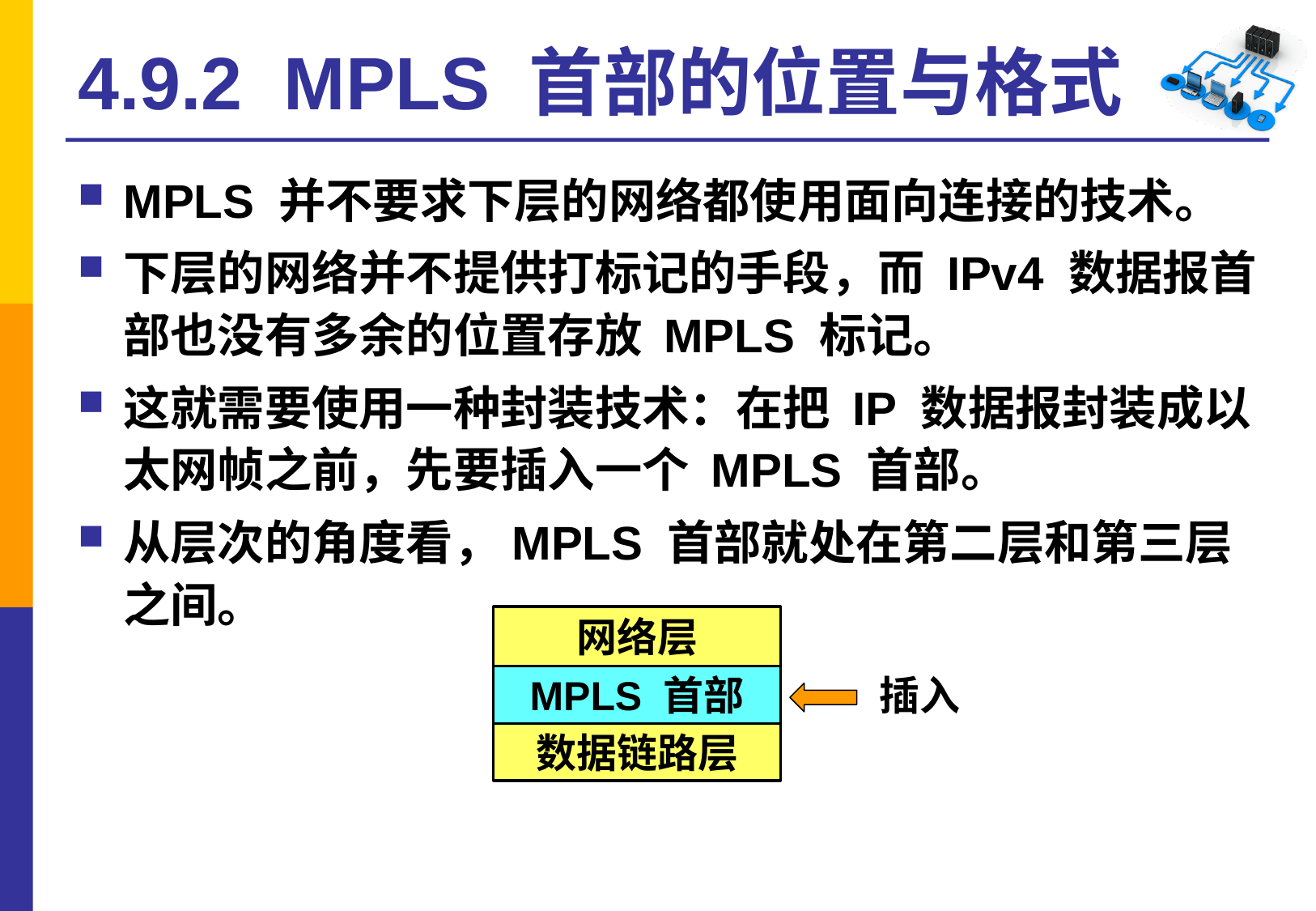

# 4.9.2  MPLS 首部的位置与格式
MPLS 并不要求下层的网络都使用面向连接的技术。
下层的网络并不提供打标记的手段，而 IPv4 数据报首部也没有多余的位置存放 MPLS 标记。
这就需要使用一种封装技术：在把 IP 数据报封装成以太网帧之前，先要插入一个 MPLS 首部。
从层次的角度看，MPLS 首部就处在第二层和第三层之间。
网络层
插入
MPLS 首部

数据链路层